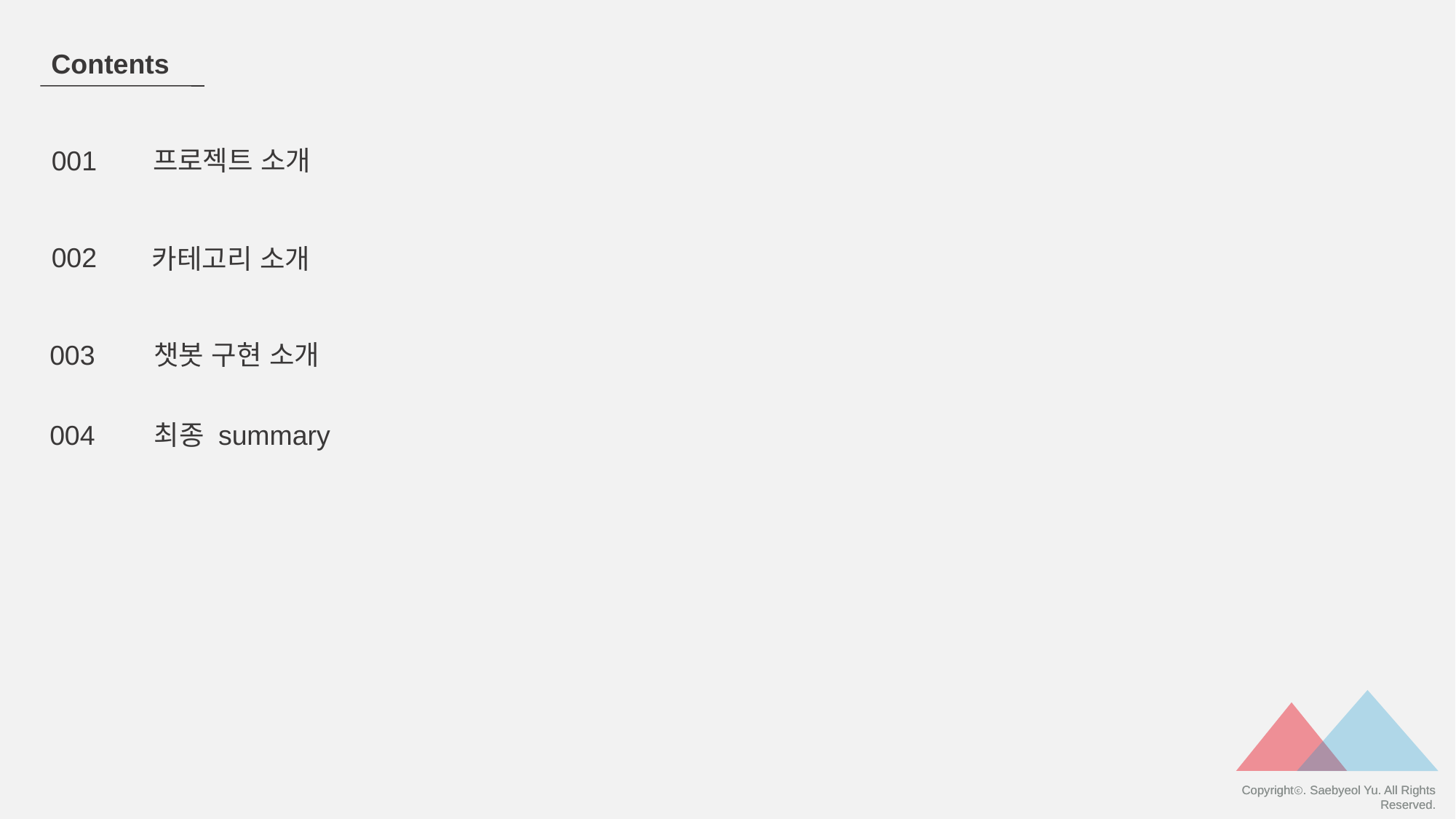

Contents
001
002
카테고리 소개

프로젝트 소개

챗봇 구현 소개
003
최종 summary
004

Copyrightⓒ. Saebyeol Yu. All Rights Reserved.